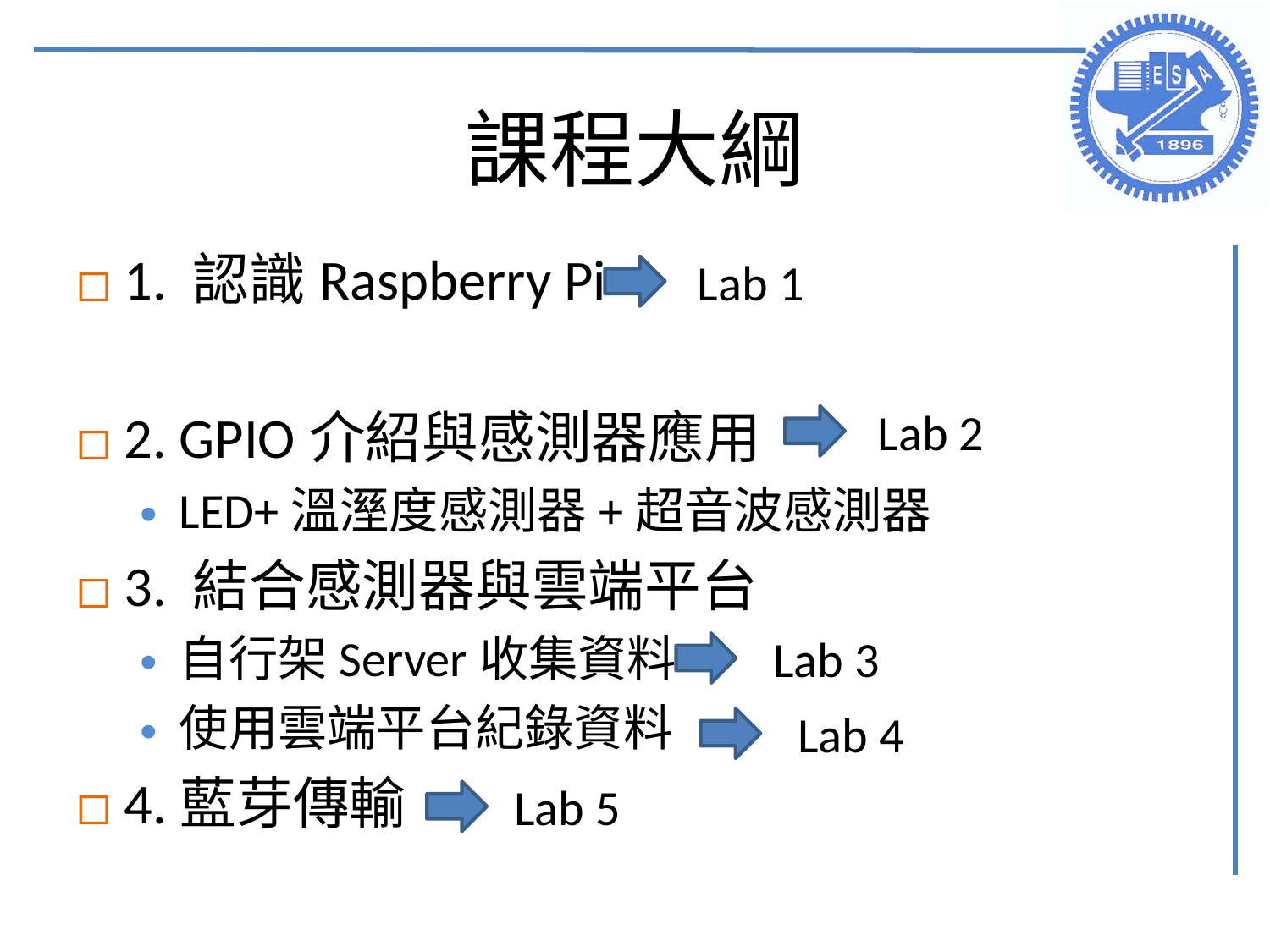

# 課程大綱
1. 認識Raspberry Pi

2. GPIO介紹與感測器應用
LED+溫溼度感測器+超音波感測器
3. 結合感測器與雲端平台
自行架Server收集資料
使用雲端平台紀錄資料
4.藍芽傳輸

Lab 1

Lab 2

Lab 3

Lab 4

Lab 5